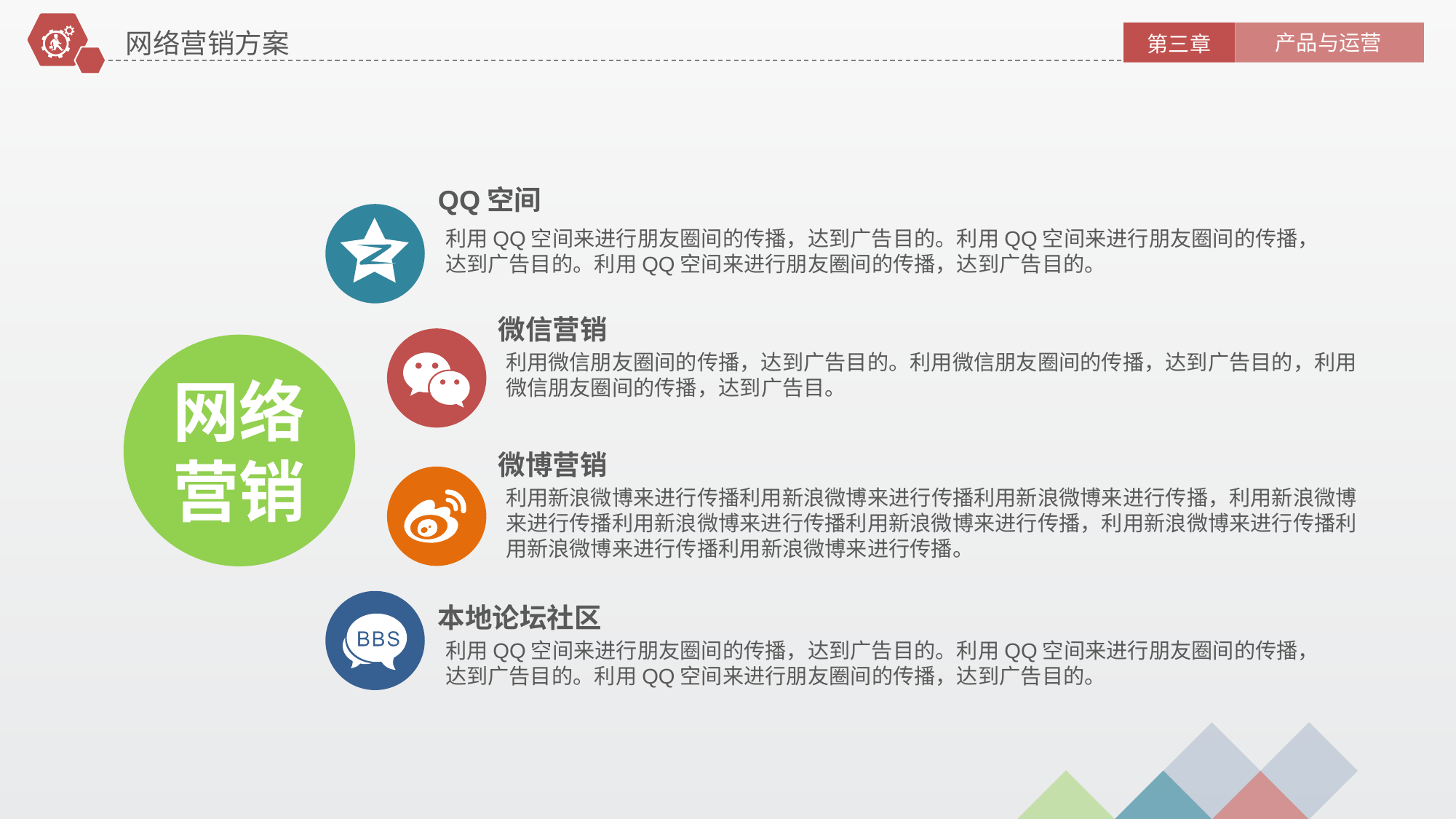

网络营销方案

产品与运营
第三章

QQ空间

利用QQ空间来进行朋友圈间的传播，达到广告目的。利用QQ空间来进行朋友圈间的传播，达到广告目的。利用QQ空间来进行朋友圈间的传播，达到广告目的。
微信营销

网络营销
利用微信朋友圈间的传播，达到广告目的。利用微信朋友圈间的传播，达到广告目的，利用微信朋友圈间的传播，达到广告目。
微博营销

利用新浪微博来进行传播利用新浪微博来进行传播利用新浪微博来进行传播，利用新浪微博来进行传播利用新浪微博来进行传播利用新浪微博来进行传播，利用新浪微博来进行传播利用新浪微博来进行传播利用新浪微博来进行传播。

本地论坛社区
利用QQ空间来进行朋友圈间的传播，达到广告目的。利用QQ空间来进行朋友圈间的传播，达到广告目的。利用QQ空间来进行朋友圈间的传播，达到广告目的。